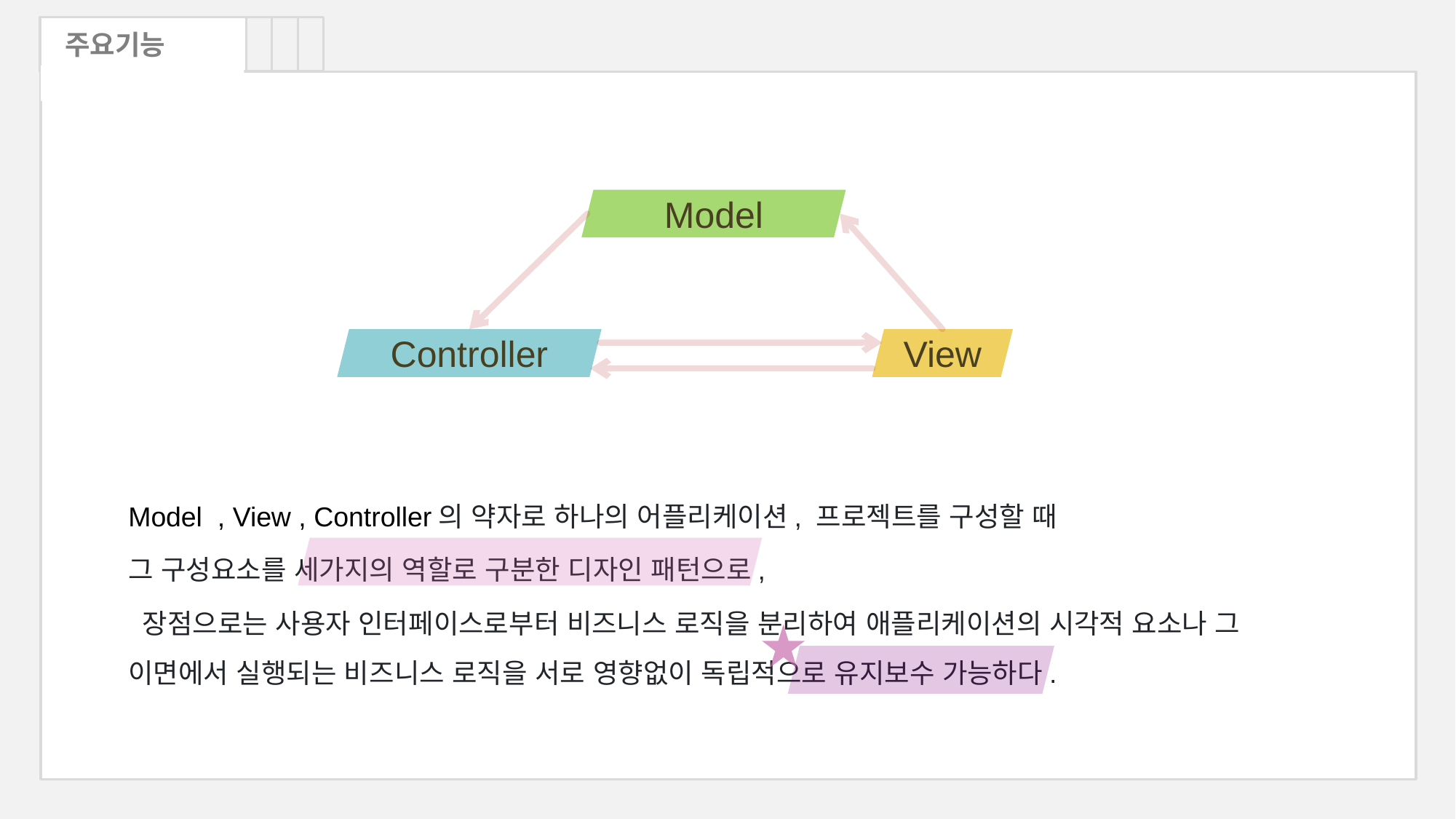

주요기능

Model
Controller
View
Model  , View , Controller의 약자로 하나의 어플리케이션, 프로젝트를 구성할 때
그 구성요소를 세가지의 역할로 구분한 디자인 패턴으로,
 장점으로는 사용자 인터페이스로부터 비즈니스 로직을 분리하여 애플리케이션의 시각적 요소나 그 이면에서 실행되는 비즈니스 로직을 서로 영향없이 독립적으로 유지보수 가능하다.